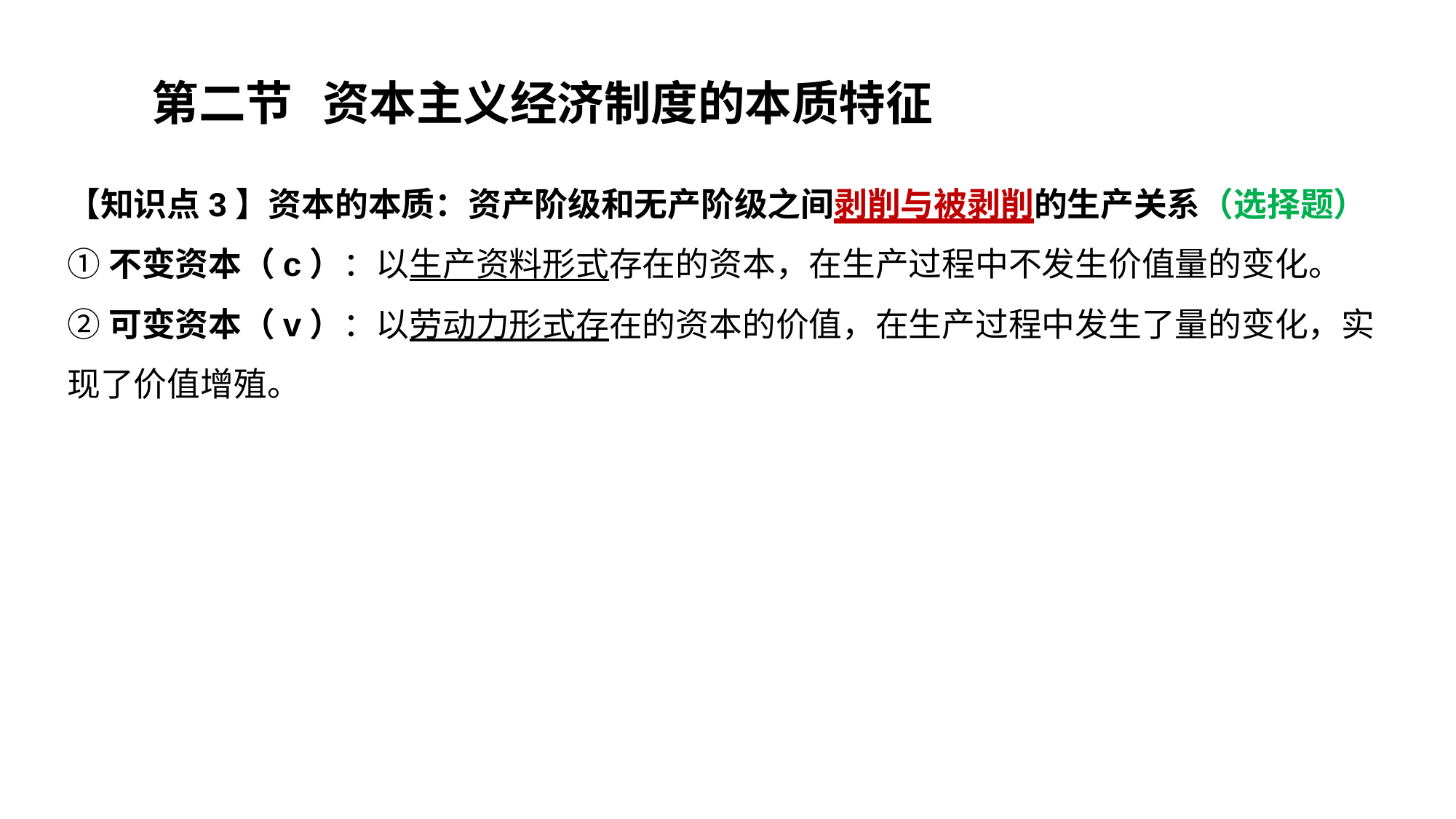

# 第二节	资本主义经济制度的本质特征

【知识点3】资本的本质：资产阶级和无产阶级之间剥削与被剥削的生产关系（选择题）
①不变资本（c）：以生产资料形式存在的资本，在生产过程中不发生价值量的变化。
②可变资本（v）：以劳动力形式存在的资本的价值，在生产过程中发生了量的变化，实现了价值增殖。